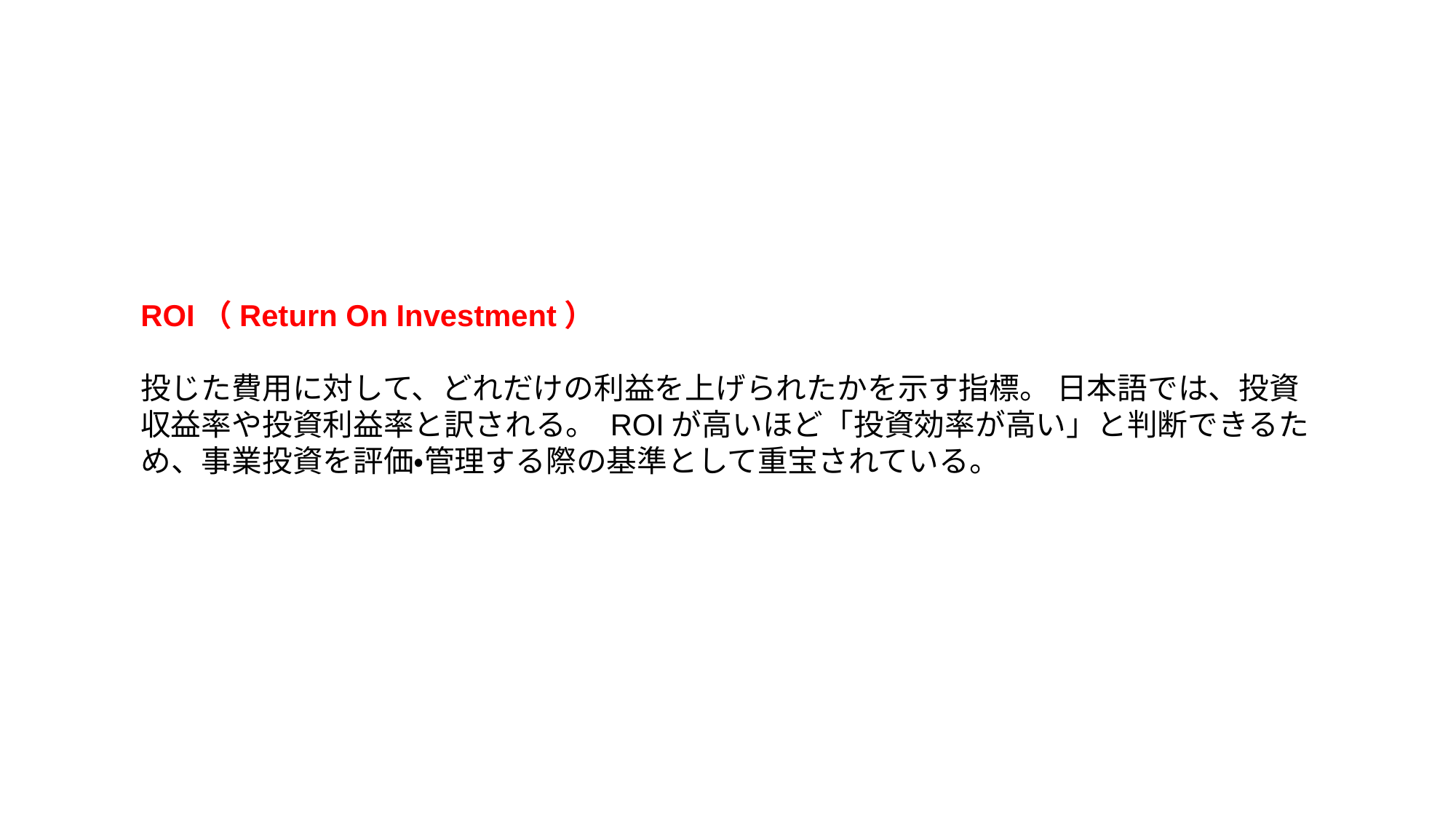

ROI（Return On Investment）

投じた費用に対して、どれだけの利益を上げられたかを示す指標。 日本語では、投資収益率や投資利益率と訳される。 ROIが高いほど「投資効率が高い」と判断できるため、事業投資を評価・管理する際の基準として重宝されている。